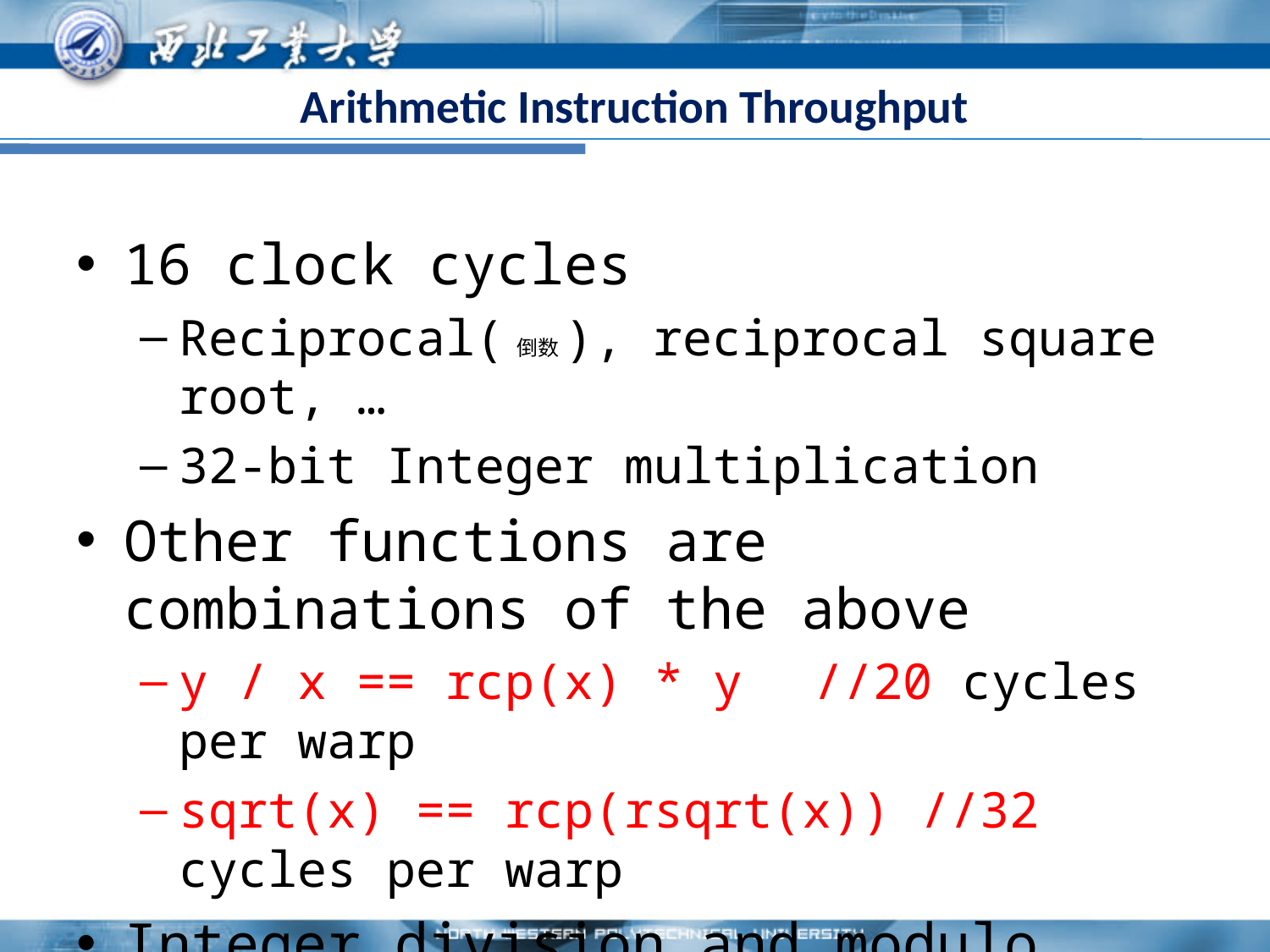

# Arithmetic Instruction Throughput
16 clock cycles
Reciprocal(倒数), reciprocal square root, …
32-bit Integer multiplication
Other functions are combinations of the above
y / x == rcp(x) * y 	//20 cycles per warp
sqrt(x) == rcp(rsqrt(x)) //32 cycles per warp
Integer division and modulo operation are costly!